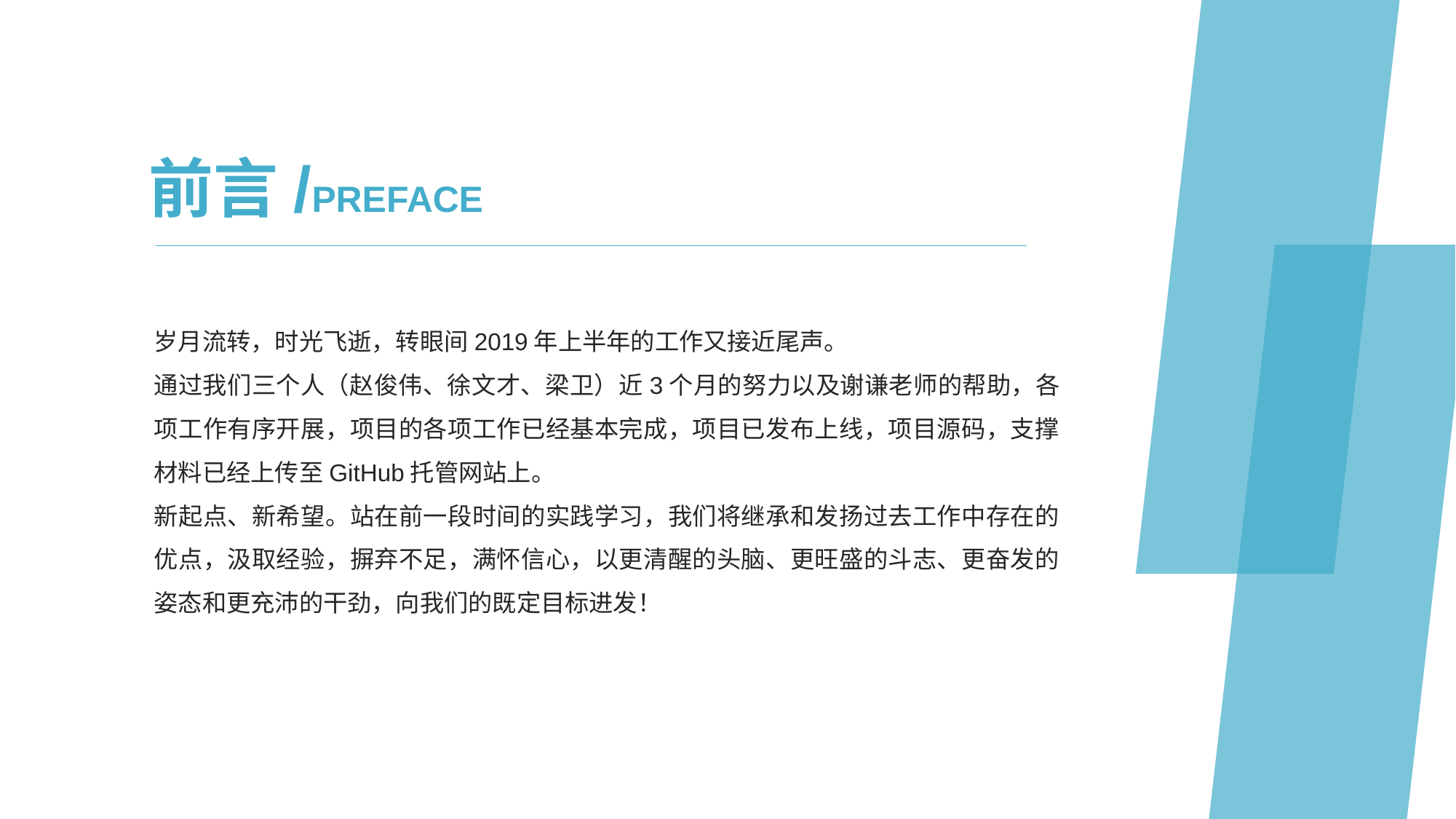

前言/PREFACE

岁月流转，时光飞逝，转眼间2019年上半年的工作又接近尾声。
通过我们三个人（赵俊伟、徐文才、梁卫）近3个月的努力以及谢谦老师的帮助，各项工作有序开展，项目的各项工作已经基本完成，项目已发布上线，项目源码，支撑材料已经上传至GitHub托管网站上。
新起点、新希望。站在前一段时间的实践学习，我们将继承和发扬过去工作中存在的优点，汲取经验，摒弃不足，满怀信心，以更清醒的头脑、更旺盛的斗志、更奋发的姿态和更充沛的干劲，向我们的既定目标进发！